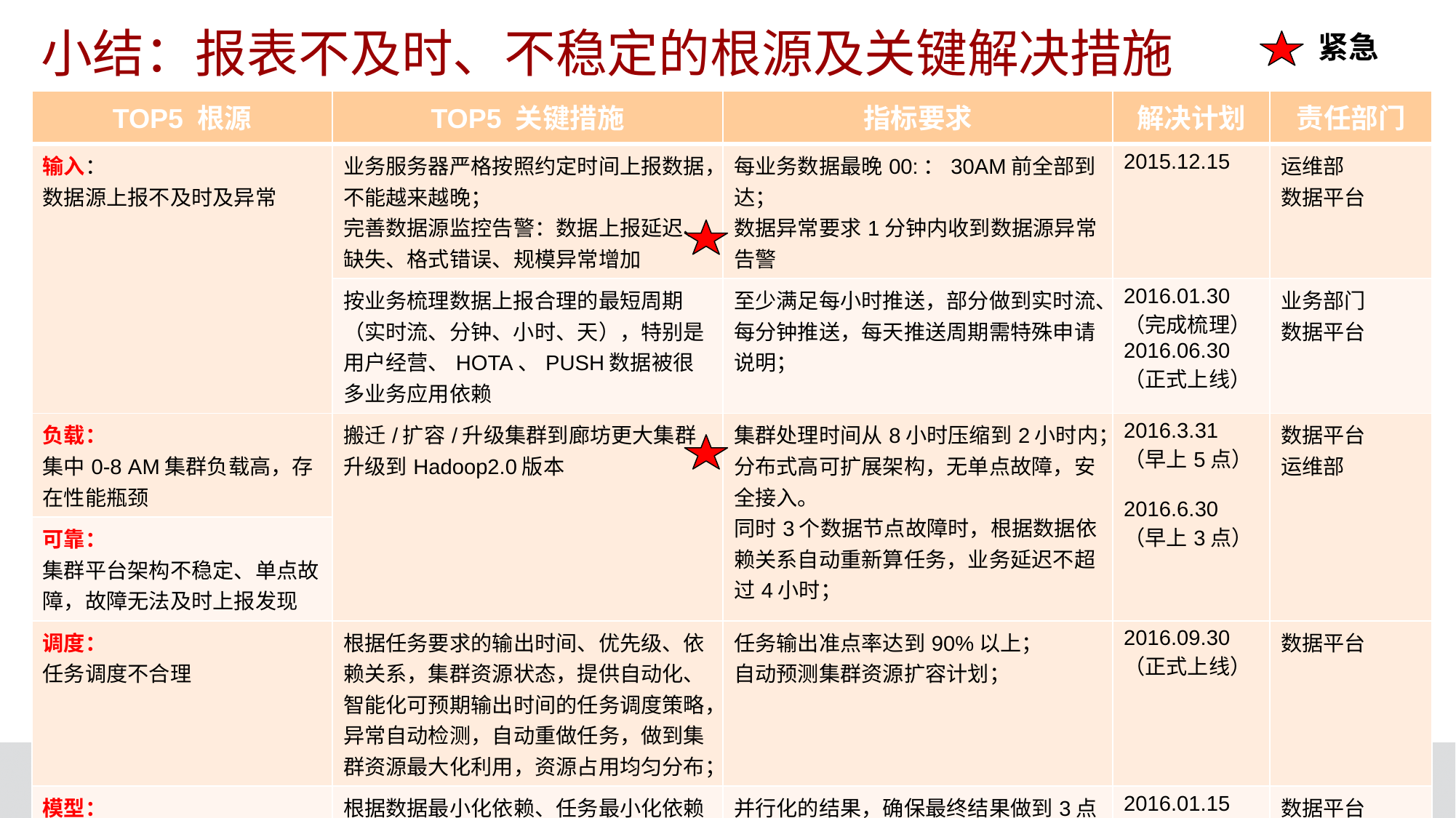

# 小结：报表不及时、不稳定的根源及关键解决措施
紧急

| TOP5 根源 | TOP5 关键措施 | 指标要求 | 解决计划 | 责任部门 |
| --- | --- | --- | --- | --- |
| 输入： 数据源上报不及时及异常 | 业务服务器严格按照约定时间上报数据，不能越来越晚； 完善数据源监控告警：数据上报延迟、缺失、格式错误、规模异常增加 | 每业务数据最晚00:：30AM前全部到达； 数据异常要求1分钟内收到数据源异常告警 | 2015.12.15 | 运维部 数据平台 |
|  | 按业务梳理数据上报合理的最短周期（实时流、分钟、小时、天），特别是用户经营、HOTA、PUSH数据被很多业务应用依赖 | 至少满足每小时推送，部分做到实时流、每分钟推送，每天推送周期需特殊申请说明； | 2016.01.30 （完成梳理） 2016.06.30 （正式上线） | 业务部门 数据平台 |
| 负载： 集中0-8 AM集群负载高，存在性能瓶颈 | 搬迁/扩容/升级集群到廊坊更大集群 升级到Hadoop2.0版本 | 集群处理时间从8小时压缩到2小时内； 分布式高可扩展架构，无单点故障，安全接入。 同时3个数据节点故障时，根据数据依赖关系自动重新算任务，业务延迟不超过4小时； | 2016.3.31 （早上5点） 2016.6.30 （早上3点） | 数据平台 运维部 |
| 可靠： 集群平台架构不稳定、单点故障，故障无法及时上报发现 |  |  |  |  |
| 调度： 任务调度不合理 | 根据任务要求的输出时间、优先级、依赖关系，集群资源状态，提供自动化、智能化可预期输出时间的任务调度策略，异常自动检测，自动重做任务，做到集群资源最大化利用，资源占用均匀分布； | 任务输出准点率达到90%以上； 自动预测集群资源扩容计划； | 2016.09.30 （正式上线） | 数据平台 |
| 模型： 任务依赖关系复杂，并行化程度低 | 根据数据最小化依赖、任务最小化依赖原则，梳理数据模型和重新划分任务； | 并行化的结果，确保最终结果做到3点前输出； | 2016.01.15 （完成梳理） 2016.06.30 （2小时内） | 数据平台 |

Page 26